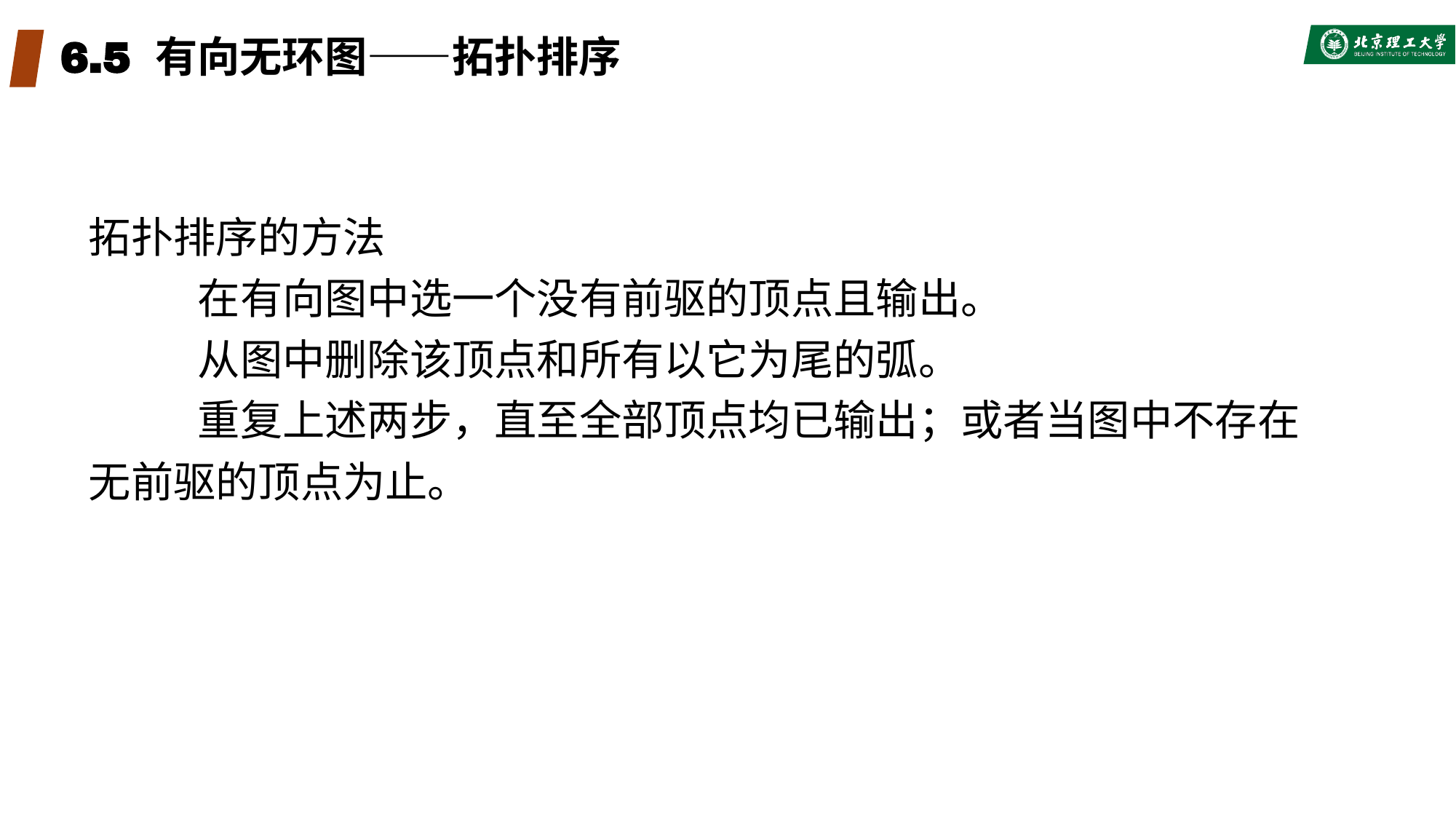

# 6.5 有向无环图——拓扑排序
拓扑排序的方法
	在有向图中选一个没有前驱的顶点且输出。
	从图中删除该顶点和所有以它为尾的弧。
	重复上述两步，直至全部顶点均已输出；或者当图中不存在无前驱的顶点为止。